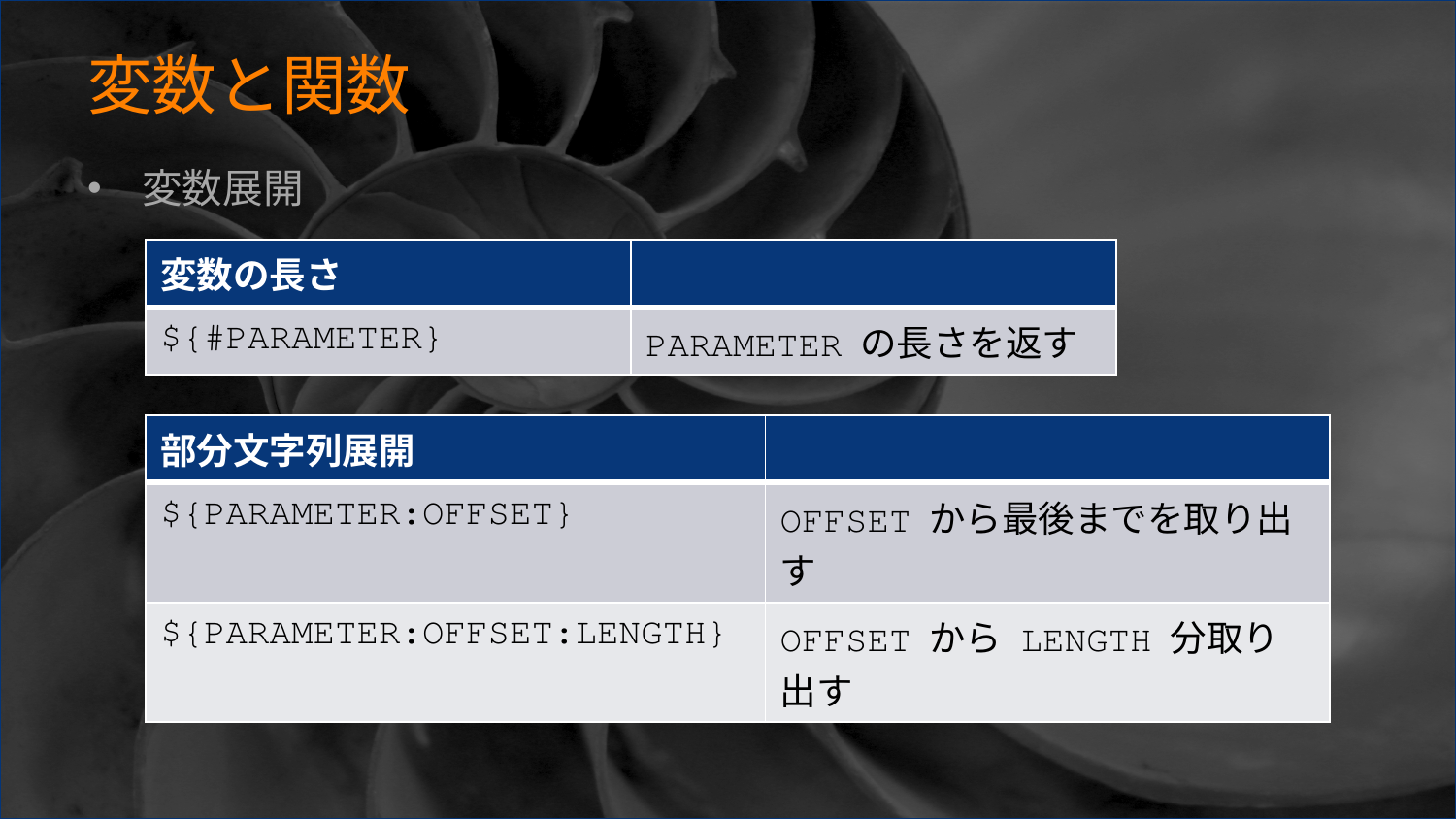

# 変数と関数
変数展開
| 変数の長さ |  |
| --- | --- |
| ${#PARAMETER} | PARAMETER の長さを返す |
| 部分文字列展開 |  |
| --- | --- |
| ${PARAMETER:OFFSET} | OFFSET から最後までを取り出す |
| ${PARAMETER:OFFSET:LENGTH} | OFFSET から LENGTH 分取り出す |